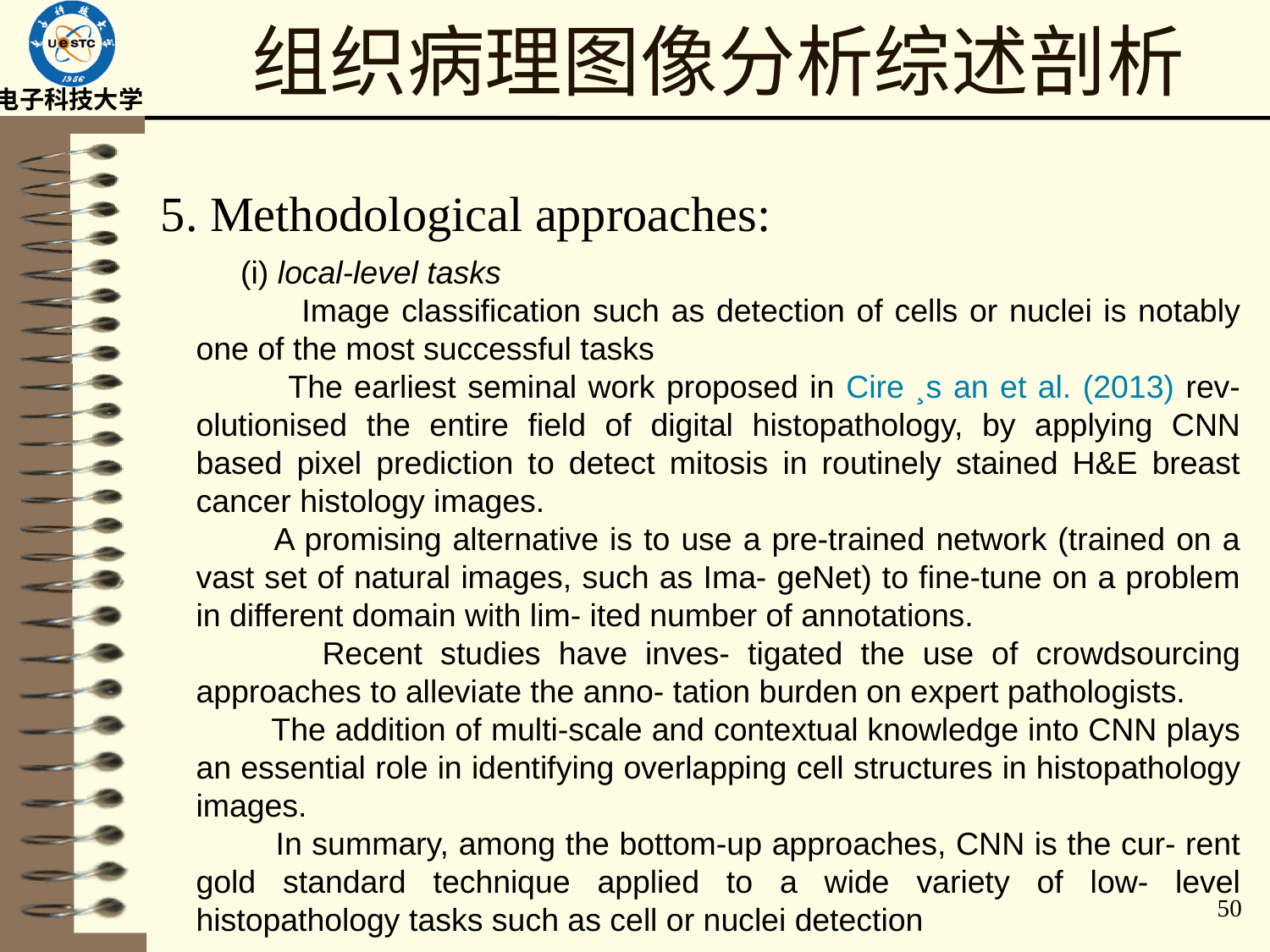

# 组织病理图像分析综述剖析
5. Methodological approaches:

     (i) local-level tasks
         Image classification such as detection of cells or nuclei is notably one of the most successful tasks
        The earliest seminal work proposed in Cire ¸s an et al. (2013) rev- olutionised the entire field of digital histopathology, by applying CNN based pixel prediction to detect mitosis in routinely stained H&E breast cancer histology images.
       A promising alternative is to use a pre-trained network (trained on a vast set of natural images, such as Ima- geNet) to fine-tune on a problem in different domain with lim- ited number of annotations.
       Recent studies have inves- tigated the use of crowdsourcing approaches to alleviate the anno- tation burden on expert pathologists.
        The addition of multi-scale and contextual knowledge into CNN plays an essential role in identifying overlapping cell structures in histopathology images.
        In summary, among the bottom-up approaches, CNN is the cur- rent gold standard technique applied to a wide variety of low- level histopathology tasks such as cell or nuclei detection

50